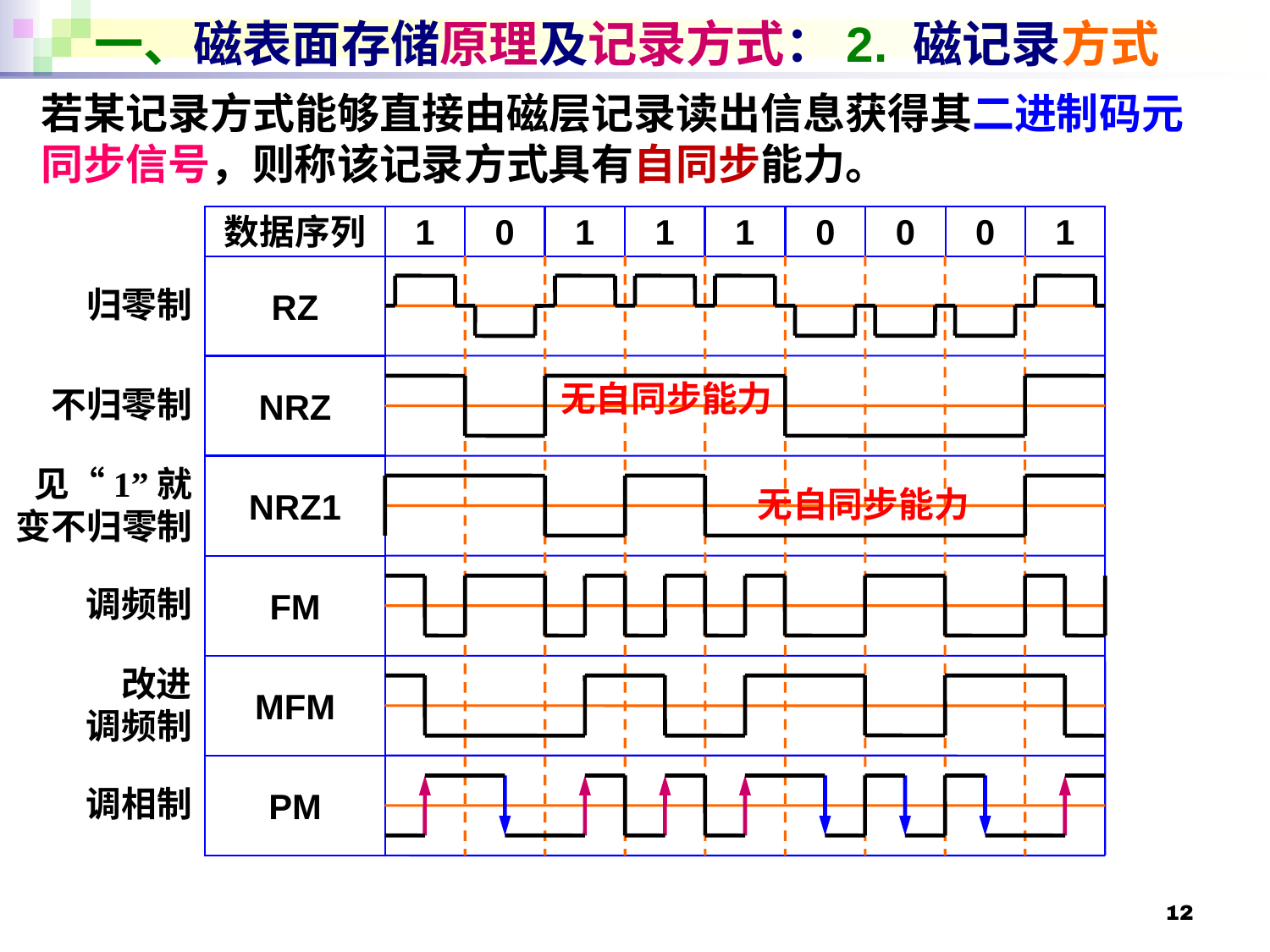

# 一、磁表面存储原理及记录方式：2. 磁记录方式
若某记录方式能够直接由磁层记录读出信息获得其二进制码元同步信号，则称该记录方式具有自同步能力。
数据序列
1
0
1
1
1
0
0
0
1

RZ
归零制

NRZ
无自同步能力
不归零制

见“1”就变不归零制

NRZ1

无自同步能力

FM
调频制

改进
调频制
MFM

PM
调相制

12